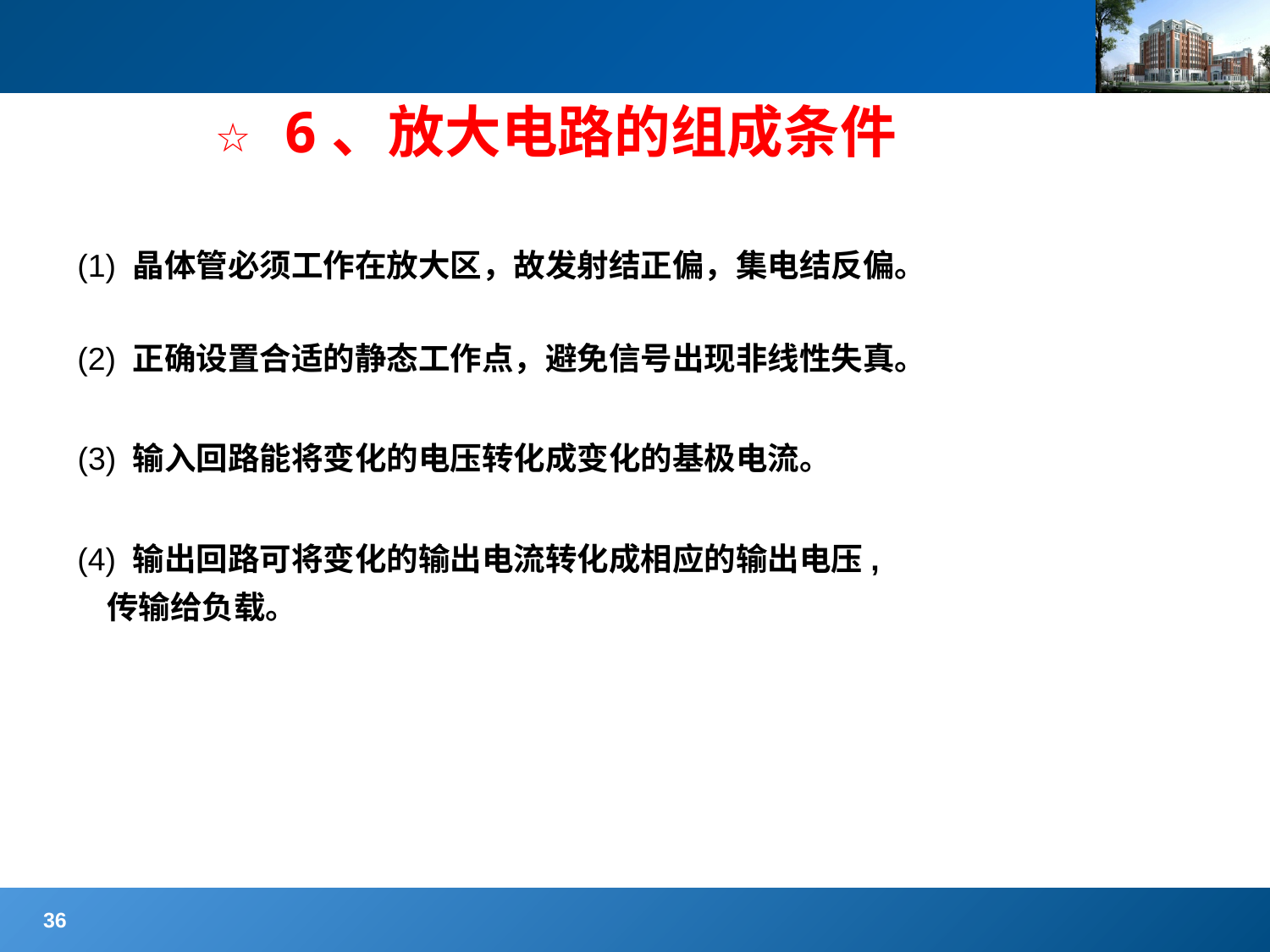

#
☆ 6、放大电路的组成条件
(1) 晶体管必须工作在放大区，故发射结正偏，集电结反偏。
(2) 正确设置合适的静态工作点，避免信号出现非线性失真。
(3) 输入回路能将变化的电压转化成变化的基极电流。
(4) 输出回路可将变化的输出电流转化成相应的输出电压,
   传输给负载。